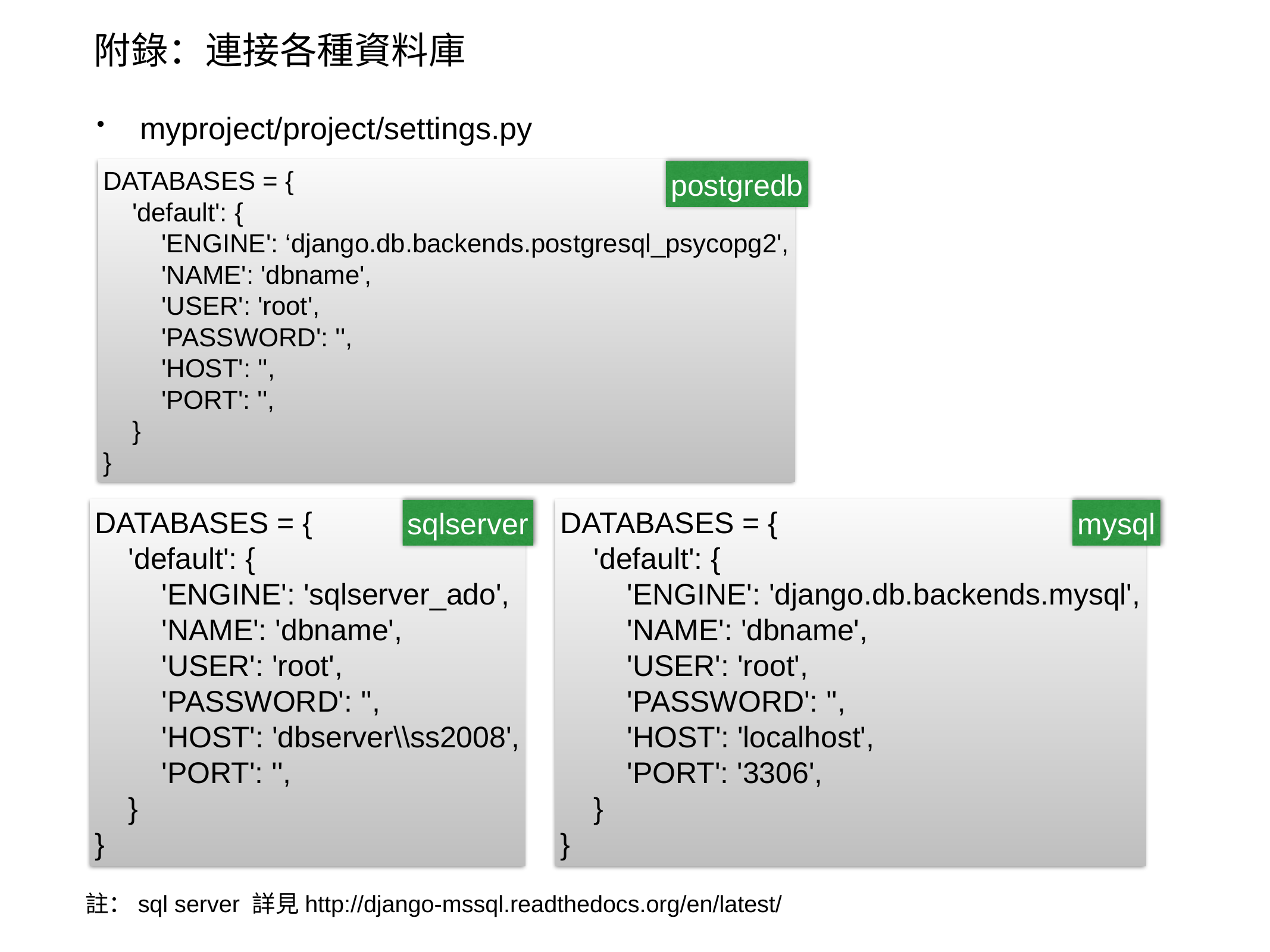

# 附錄：連接各種資料庫
myproject/project/settings.py
DATABASES = {
    'default': {
        'ENGINE': ‘django.db.backends.postgresql_psycopg2',
        'NAME': 'dbname',
        'USER': 'root',
        'PASSWORD': '',
        'HOST': '',
        'PORT': '',
    }
}
postgredb
DATABASES = {
    'default': {
        'ENGINE': 'sqlserver_ado',
        'NAME': 'dbname',
        'USER': 'root',
        'PASSWORD': '',
        'HOST': 'dbserver\\ss2008',
        'PORT': '',
    }
}
DATABASES = {
    'default': {
        'ENGINE': 'django.db.backends.mysql',
        'NAME': 'dbname',
        'USER': 'root',
        'PASSWORD': '',
        'HOST': 'localhost',
        'PORT': '3306',
    }
}
sqlserver
mysql
註：sql server 詳見http://django-mssql.readthedocs.org/en/latest/